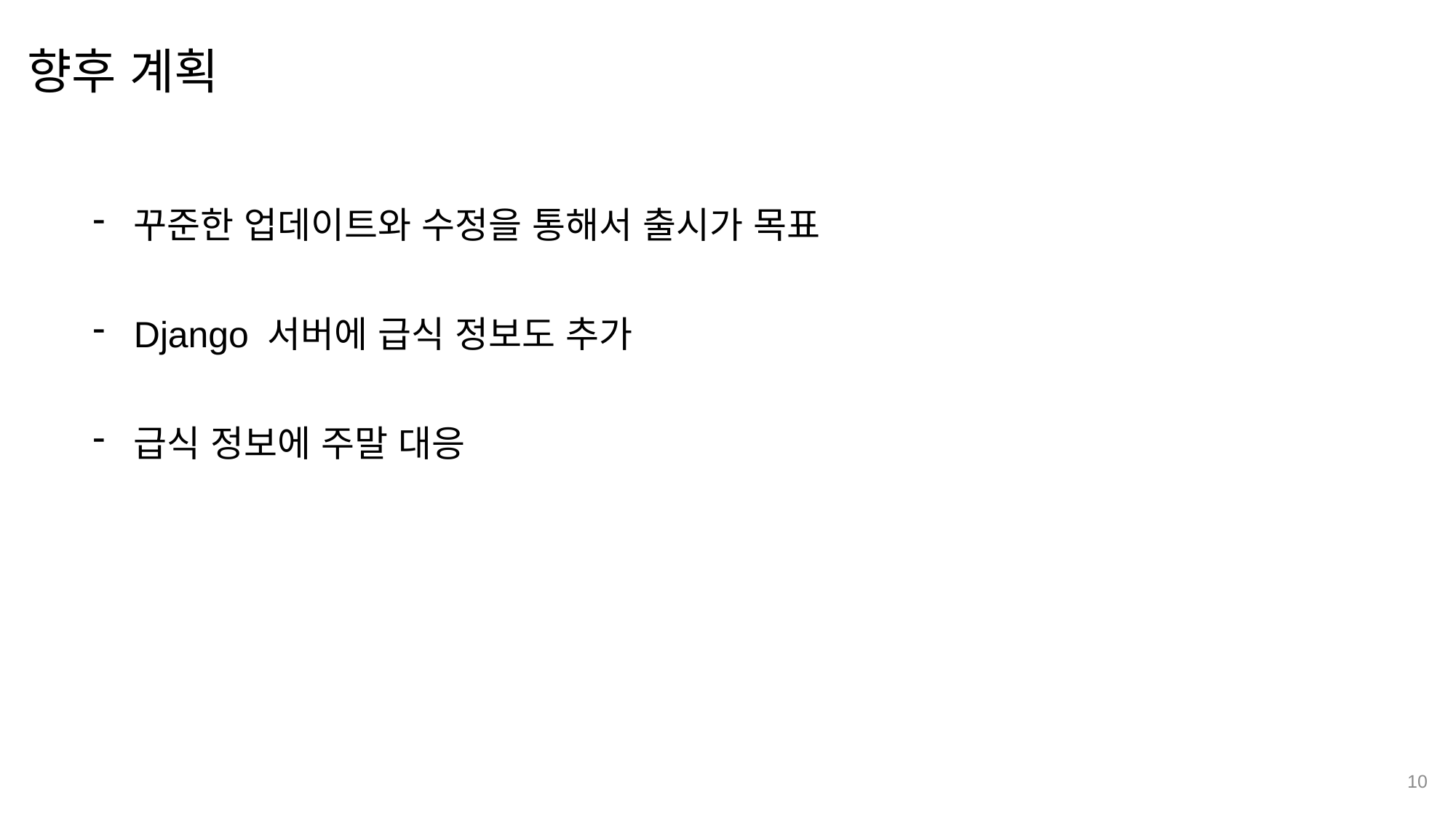

향후 계획
나눔스퀘어OTF ExtraBold
나눔스퀘어OTF Bold
꾸준한 업데이트와 수정을 통해서 출시가 목표
Django 서버에 급식 정보도 추가
급식 정보에 주말 대응
나눔스퀘어OTF
10